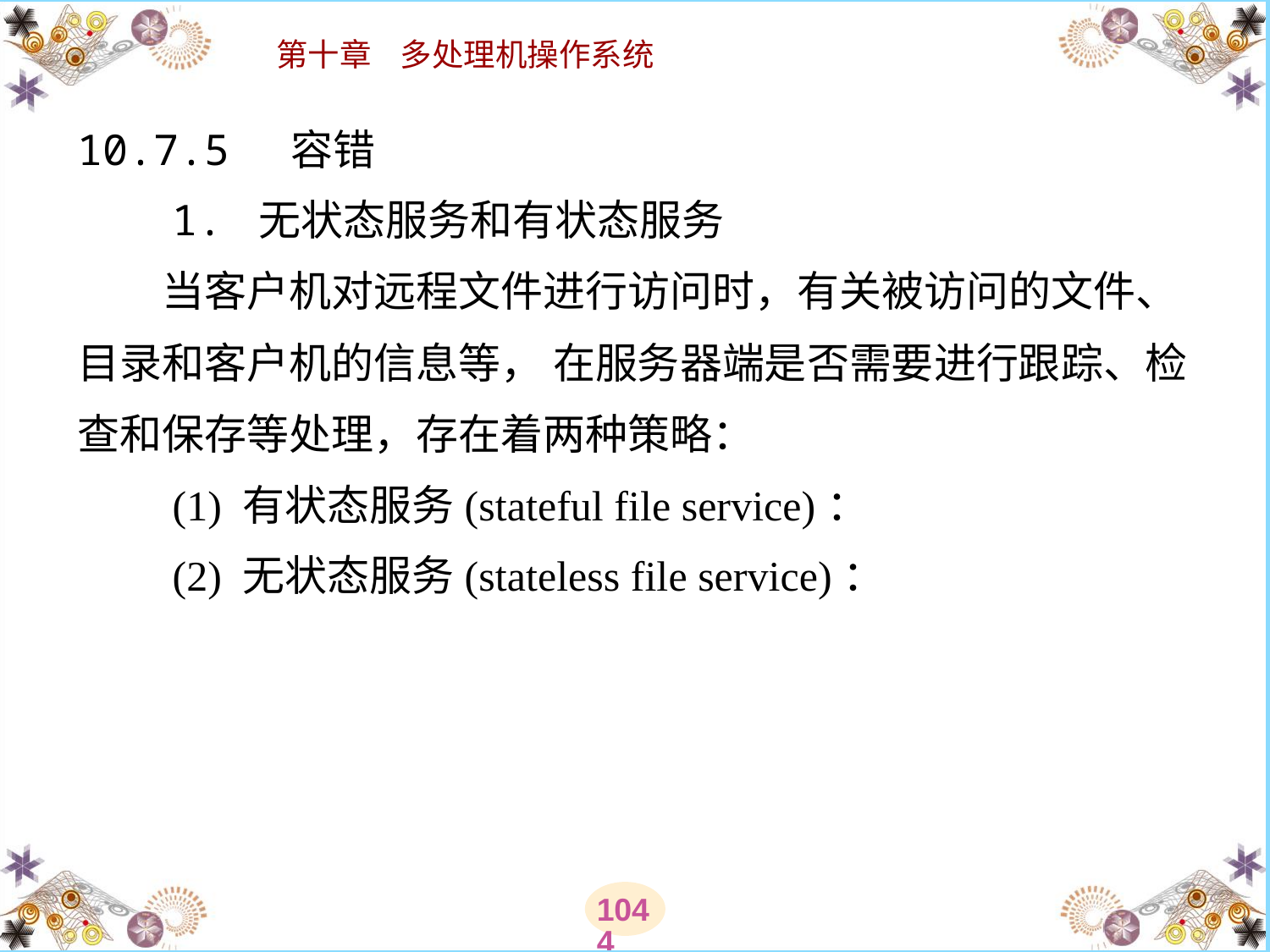

# 10.7.5  容错 　　1. 无状态服务和有状态服务 　　当客户机对远程文件进行访问时，有关被访问的文件、目录和客户机的信息等， 在服务器端是否需要进行跟踪、检查和保存等处理，存在着两种策略： 　　(1) 有状态服务(stateful file service)： 　　(2) 无状态服务(stateless file service)：